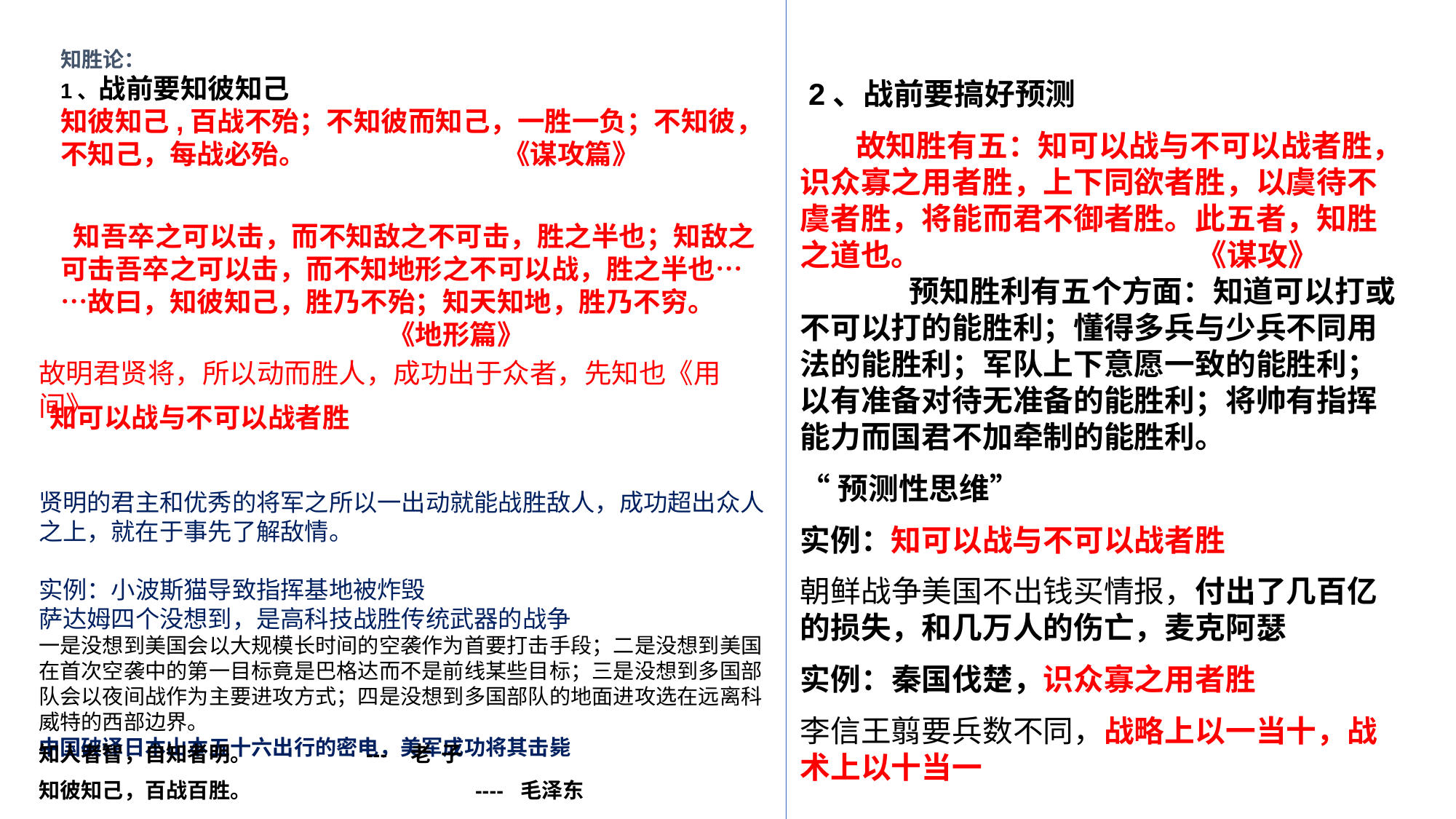

知胜论：
1、战前要知彼知己
知彼知己,百战不殆；不知彼而知己，一胜一负；不知彼，不知己，每战必殆。       		 《谋攻篇》
 2、战前要搞好预测
       故知胜有五：知可以战与不可以战者胜，识众寡之用者胜，上下同欲者胜，以虞待不虞者胜，将能而君不御者胜。此五者，知胜之道也。		          《谋攻》
	预知胜利有五个方面：知道可以打或不可以打的能胜利；懂得多兵与少兵不同用法的能胜利；军队上下意愿一致的能胜利；以有准备对待无准备的能胜利；将帅有指挥能力而国君不加牵制的能胜利。
“预测性思维”
实例：知可以战与不可以战者胜
朝鲜战争美国不出钱买情报，付出了几百亿的损失，和几万人的伤亡，麦克阿瑟
实例：秦国伐楚，识众寡之用者胜
李信王翦要兵数不同，战略上以一当十，战术上以十当一

 知吾卒之可以击，而不知敌之不可击，胜之半也；知敌之可击吾卒之可以击，而不知地形之不可以战，胜之半也……故曰，知彼知己，胜乃不殆；知天知地，胜乃不穷。     	        		《地形篇》
故明君贤将，所以动而胜人，成功出于众者，先知也《用间》

贤明的君主和优秀的将军之所以一出动就能战胜敌人，成功超出众人之上，就在于事先了解敌情。

实例：小波斯猫导致指挥基地被炸毁
萨达姆四个没想到，是高科技战胜传统武器的战争
一是没想到美国会以大规模长时间的空袭作为首要打击手段；二是没想到美国在首次空袭中的第一目标竟是巴格达而不是前线某些目标；三是没想到多国部队会以夜间战作为主要进攻方式；四是没想到多国部队的地面进攻选在远离科威特的西部边界。
中国破译日本山本五十六出行的密电，美军成功将其击毙
知可以战与不可以战者胜
知人者智，自知者明。　　　  	---   老  子
知彼知己，百战百胜。　 		----  毛泽东